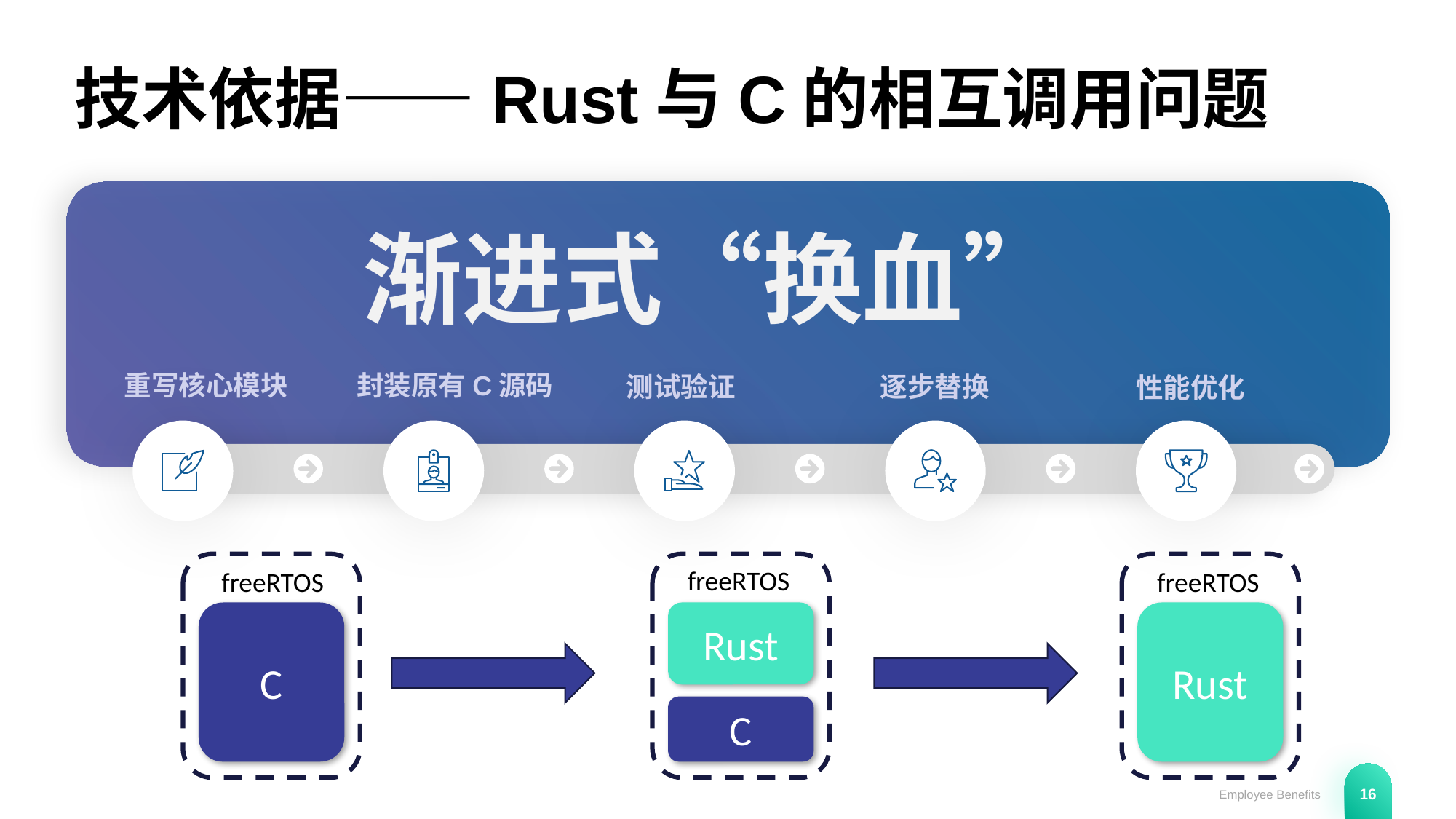

# 技术依据——Rust与C的相互调用问题

渐进式“换血”
重写核心模块
封装原有C源码
逐步替换
测试验证
性能优化

freeRTOS
freeRTOS
freeRTOS
Rust
Rust
C

C